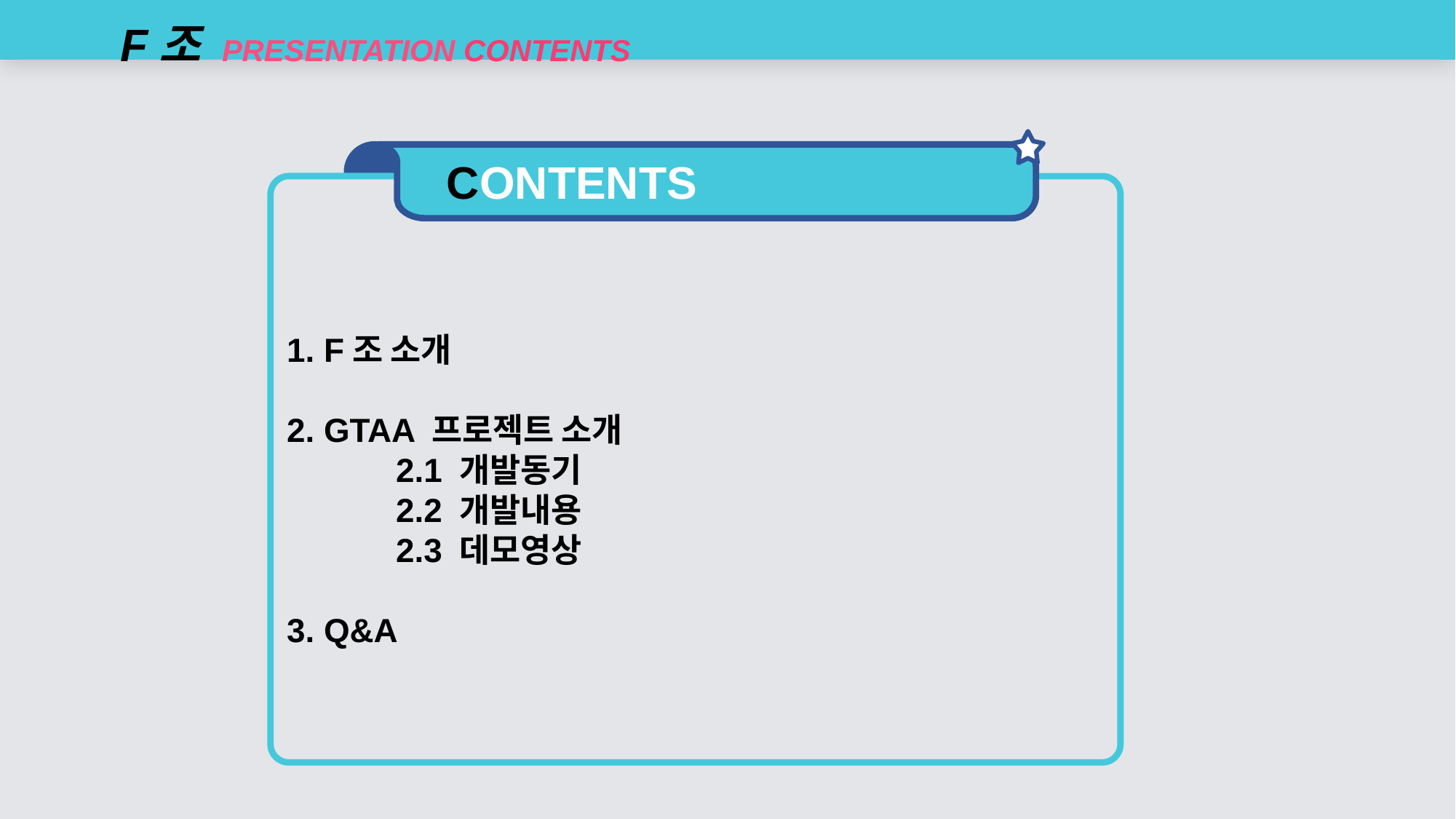

F조 PRESENTATION CONTENTS

CONTENTS

1. F조 소개

2. GTAA 프로젝트 소개
	2.1 개발동기
	2.2 개발내용
2.3 데모영상

3. Q&A